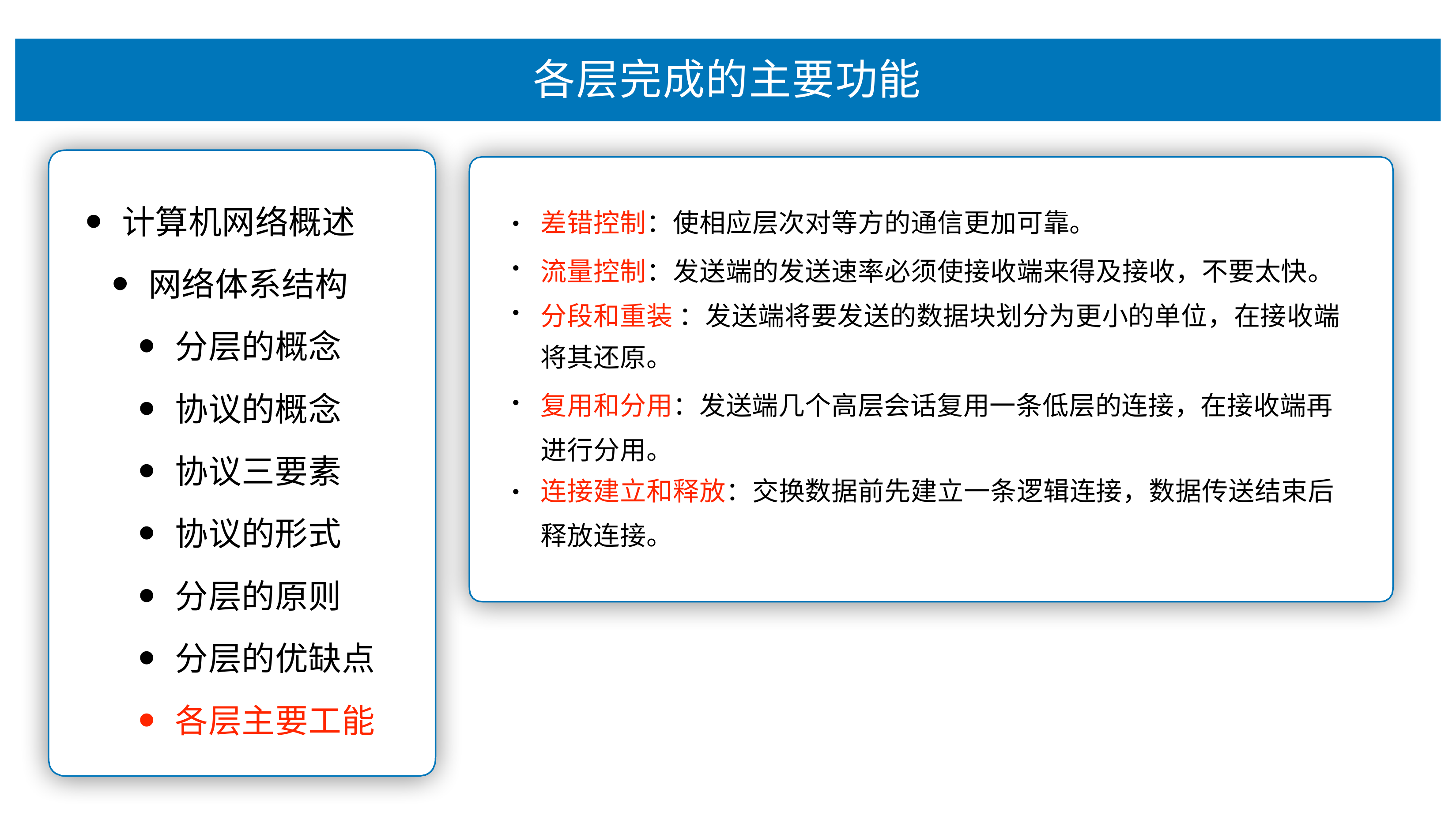

# 各层完成的主要功能

差错控制：使相应层次对等⽅的通信更加可靠。
流量控制：发送端的发送速率必须使接收端来得及接收，不要太快。 分段和重装 ：发送端将要发送的数据块划分为更⼩的单位，在接收端
将其还原。
复⽤和分⽤：发送端⼏个⾼层会话复⽤⼀条低层的连接，在接收端再 进⾏分⽤。
连接建⽴和释放：交换数据前先建⽴⼀条逻辑连接，数据传送结束后
释放连接。
计算机⽹络概述
⽹络体系结构
分层的概念
协议的概念
协议三要素
协议的形式
分层的原则
分层的优缺点
各层主要⼯能
•
•
•
•
•